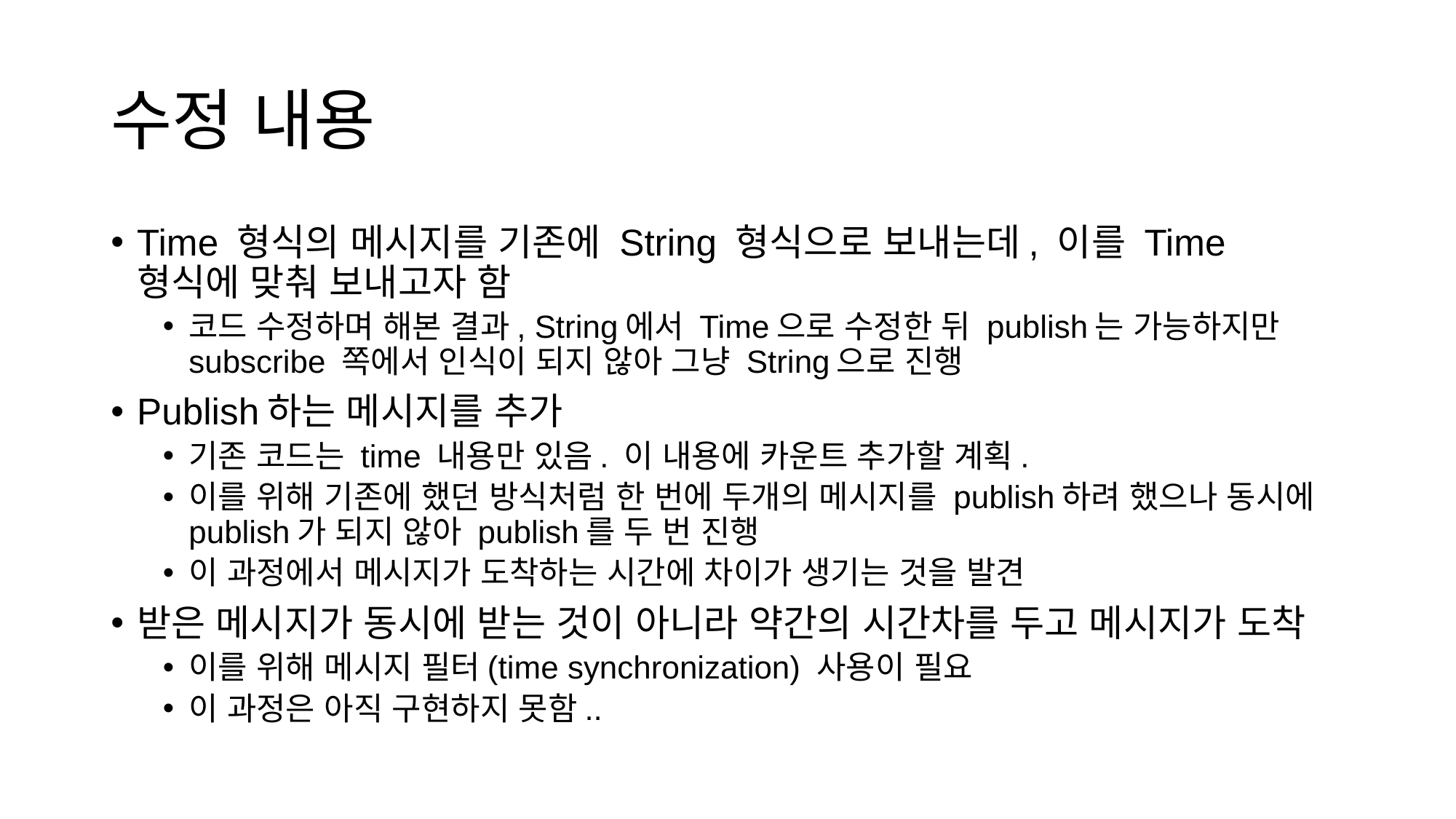

# 수정 내용
Time 형식의 메시지를 기존에 String 형식으로 보내는데, 이를 Time 형식에 맞춰 보내고자 함
코드 수정하며 해본 결과, String에서 Time으로 수정한 뒤 publish는 가능하지만 subscribe 쪽에서 인식이 되지 않아 그냥 String으로 진행
Publish하는 메시지를 추가
기존 코드는 time 내용만 있음. 이 내용에 카운트 추가할 계획.
이를 위해 기존에 했던 방식처럼 한 번에 두개의 메시지를 publish하려 했으나 동시에 publish가 되지 않아 publish를 두 번 진행
이 과정에서 메시지가 도착하는 시간에 차이가 생기는 것을 발견
받은 메시지가 동시에 받는 것이 아니라 약간의 시간차를 두고 메시지가 도착
이를 위해 메시지 필터(time synchronization) 사용이 필요
이 과정은 아직 구현하지 못함..